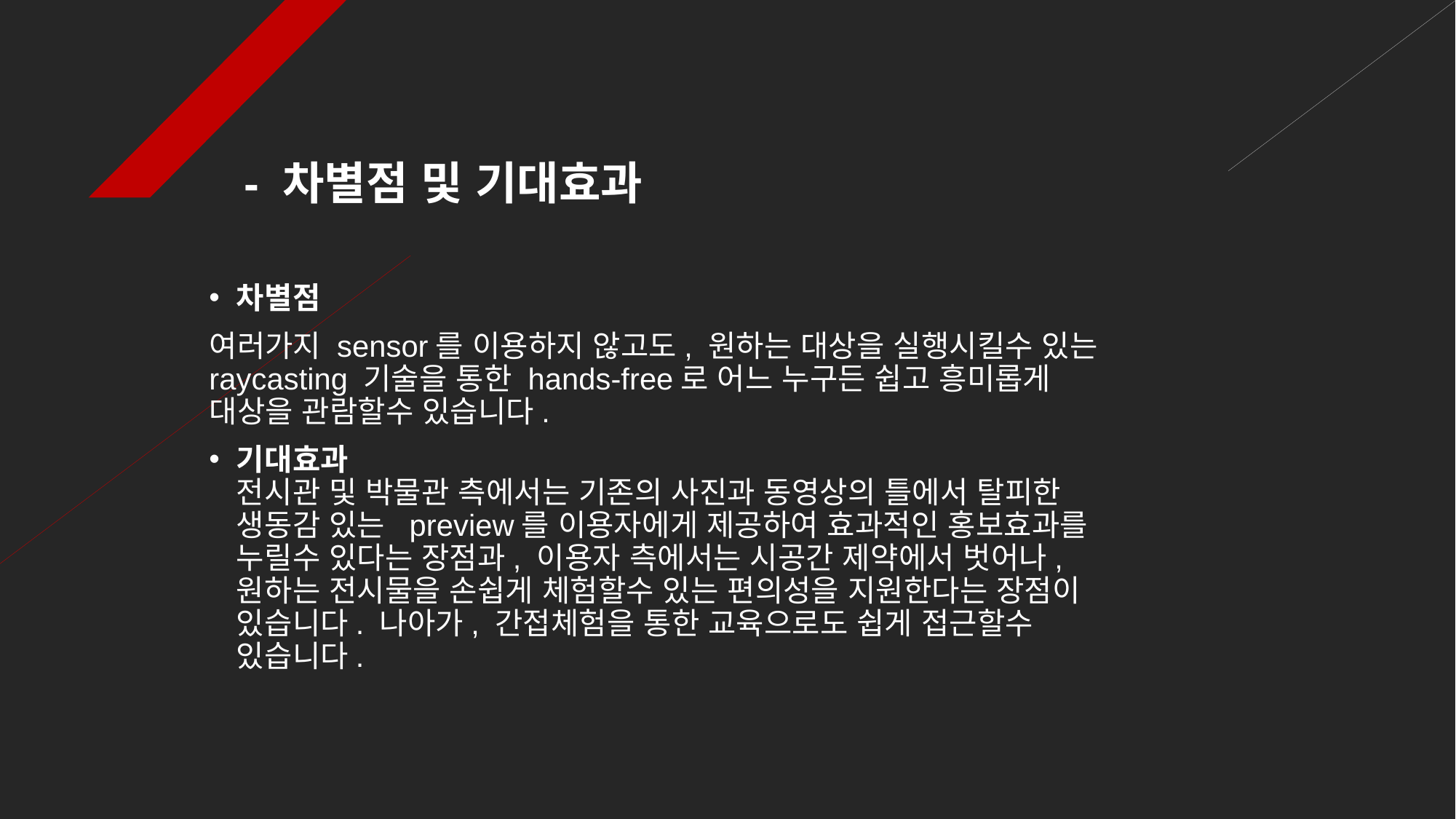

# - 차별점 및 기대효과
차별점
여러가지 sensor를 이용하지 않고도, 원하는 대상을 실행시킬수 있는 raycasting 기술을 통한 hands-free로 어느 누구든 쉽고 흥미롭게 대상을 관람할수 있습니다.
기대효과
전시관 및 박물관 측에서는 기존의 사진과 동영상의 틀에서 탈피한 생동감 있는  preview를 이용자에게 제공하여 효과적인 홍보효과를 누릴수 있다는 장점과, 이용자 측에서는 시공간 제약에서 벗어나, 원하는 전시물을 손쉽게 체험할수 있는 편의성을 지원한다는 장점이 있습니다. 나아가, 간접체험을 통한 교육으로도 쉽게 접근할수 있습니다.